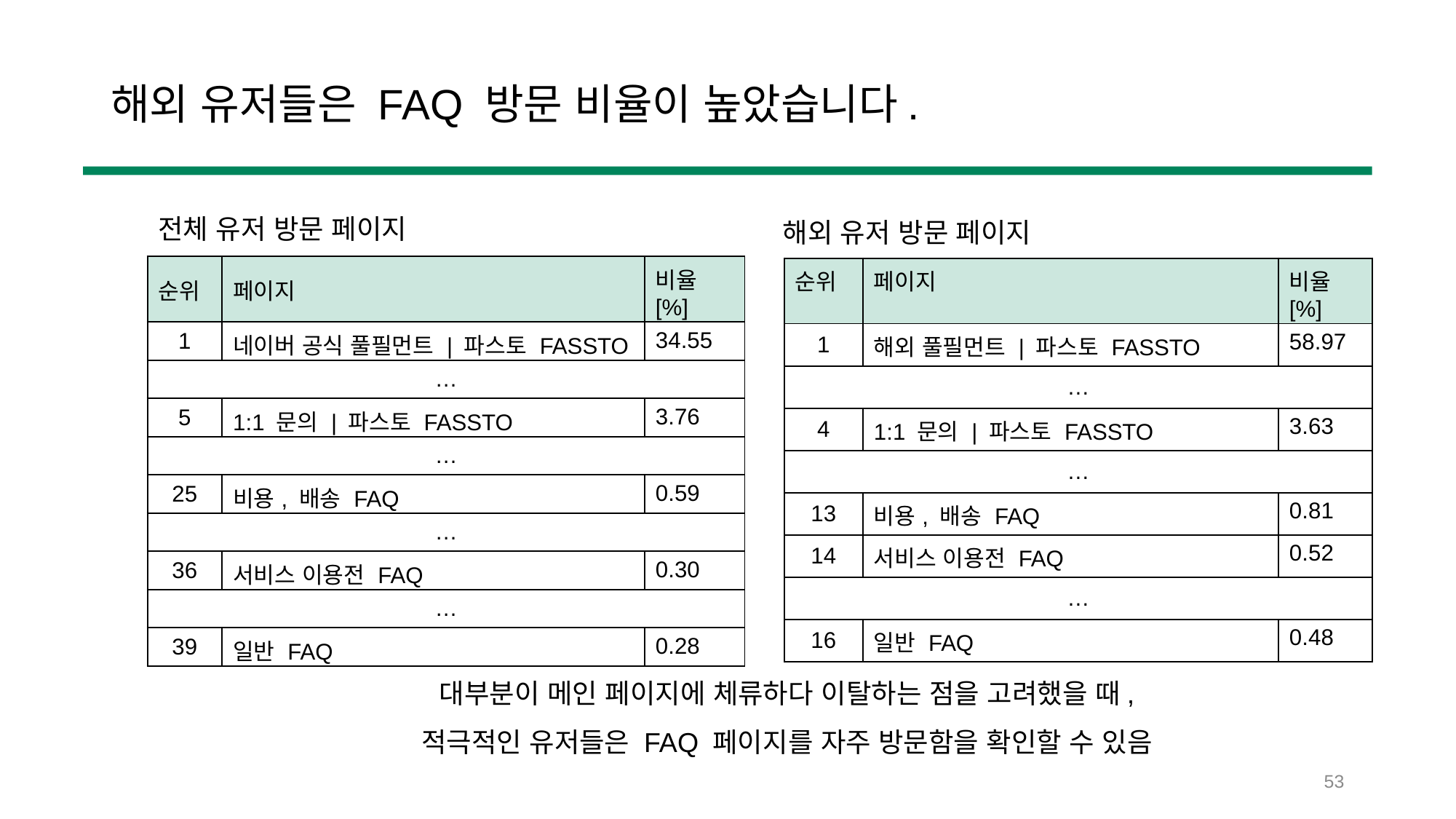

# 해외 유저들은 FAQ 방문 비율이 높았습니다.

전체 유저 방문 페이지
해외 유저 방문 페이지
| 순위 | 페이지 | 비율[%] |
| --- | --- | --- |
| 1 | 네이버 공식 풀필먼트 | 파스토 FASSTO | 34.55 |
| … |  |  |
| 5 | 1:1 문의 | 파스토 FASSTO | 3.76 |
| … |  |  |
| 25 | 비용, 배송 FAQ | 0.59 |
| … |  |  |
| 36 | 서비스 이용전 FAQ | 0.30 |
| … |  |  |
| 39 | 일반 FAQ | 0.28 |
| 순위 | 페이지 | 비율[%] |
| --- | --- | --- |
| 1 | 해외 풀필먼트 | 파스토 FASSTO | 58.97 |
| … |  |  |
| 4 | 1:1 문의 | 파스토 FASSTO | 3.63 |
| … |  |  |
| 13 | 비용, 배송 FAQ | 0.81 |
| 14 | 서비스 이용전 FAQ | 0.52 |
| … |  |  |
| 16 | 일반 FAQ | 0.48 |
대부분이 메인 페이지에 체류하다 이탈하는 점을 고려했을 때,
적극적인 유저들은 FAQ 페이지를 자주 방문함을 확인할 수 있음
53